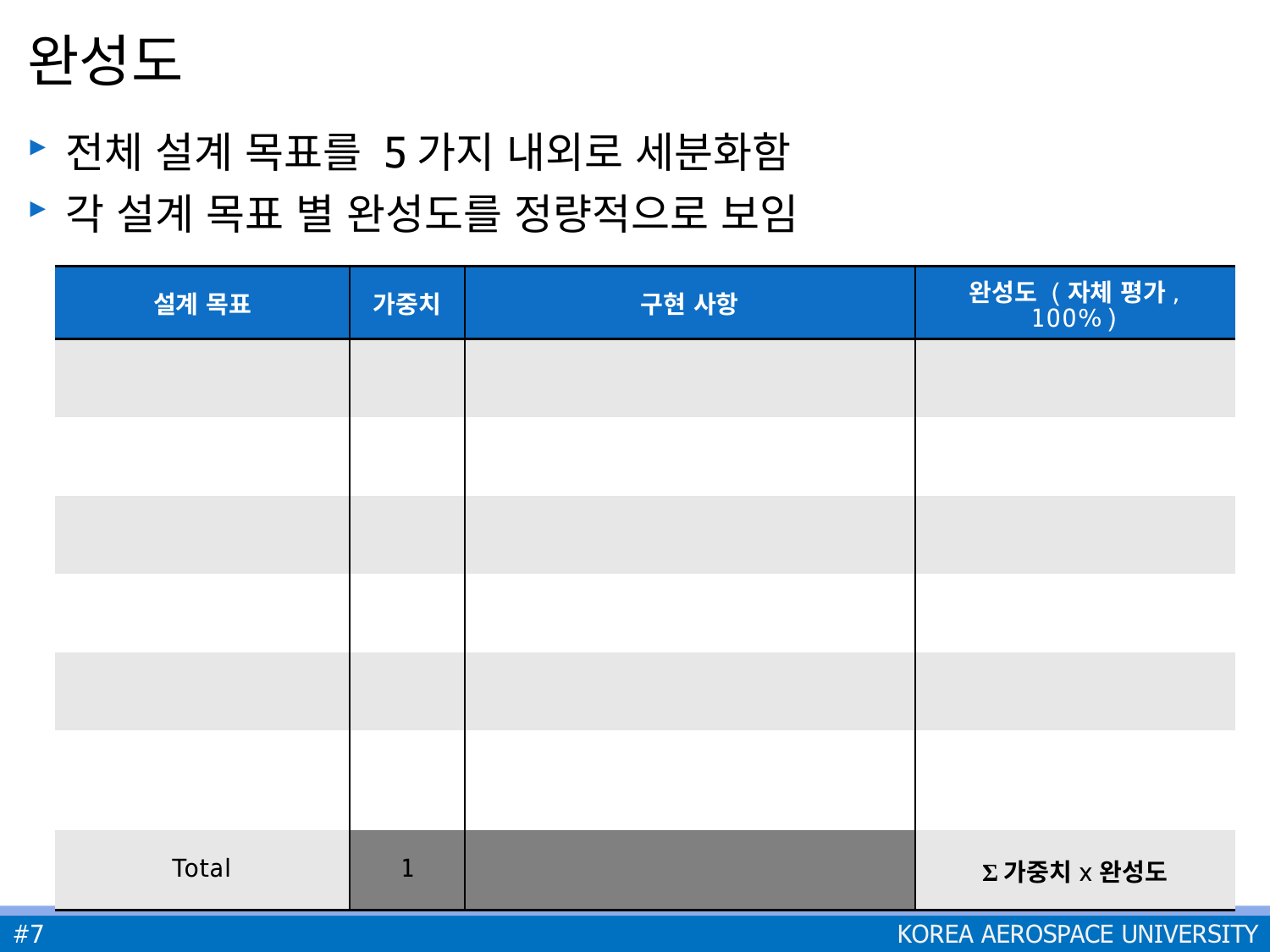

# 완성도
전체 설계 목표를 5가지 내외로 세분화함
각 설계 목표 별 완성도를 정량적으로 보임
| 설계 목표 | 가중치 | 구현 사항 | 완성도 (자체 평가, 100%) |
| --- | --- | --- | --- |
|  |  |  |  |
|  |  |  |  |
|  |  |  |  |
|  |  |  |  |
|  |  |  |  |
|  |  |  |  |
| Total | 1 |  | Σ가중치x완성도 |
#7